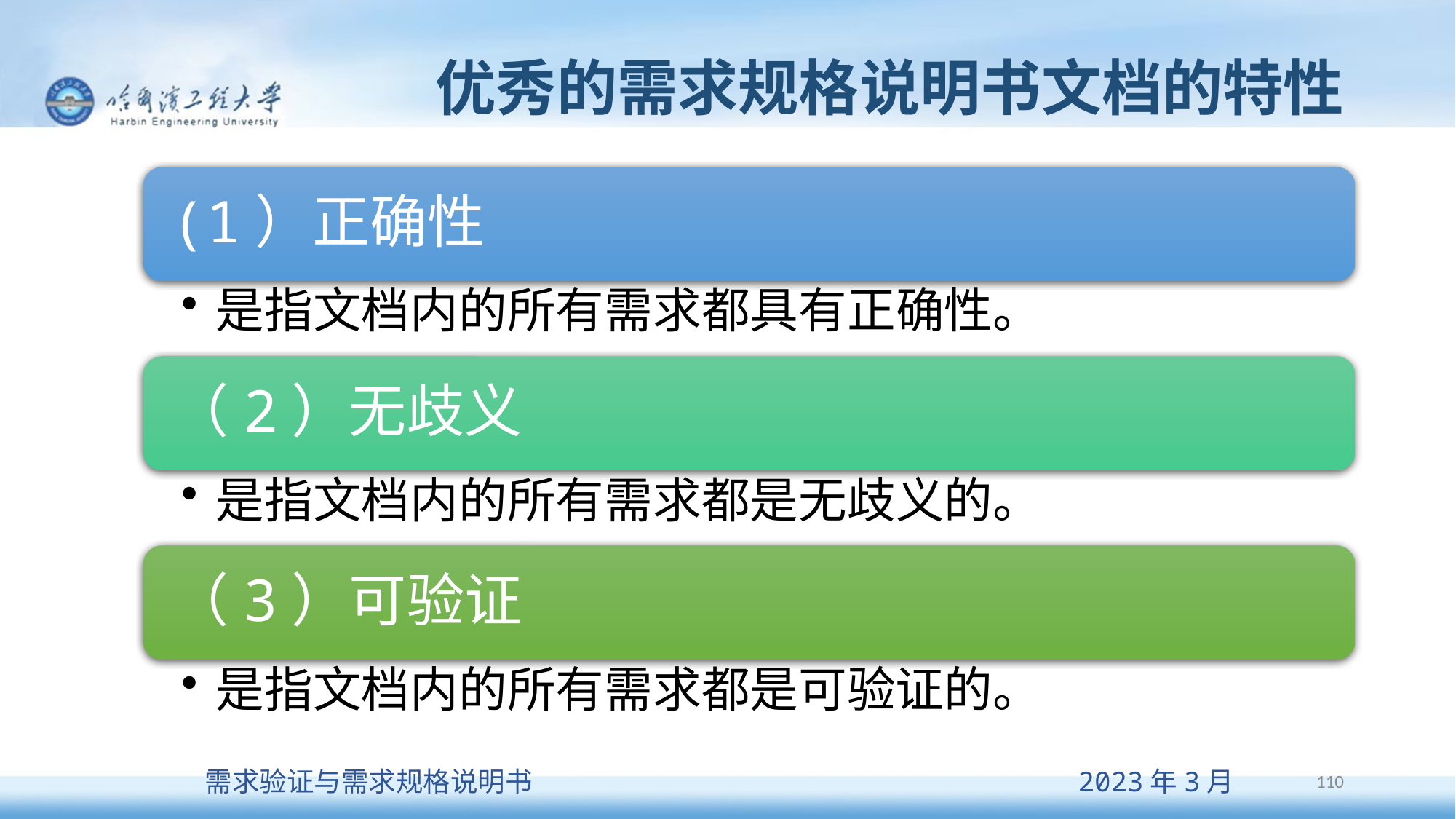

# 优秀的需求规格说明书文档的特性
(1）正确性
是指文档内的所有需求都具有正确性。
（2）无歧义
是指文档内的所有需求都是无歧义的。
（3）可验证
是指文档内的所有需求都是可验证的。
110